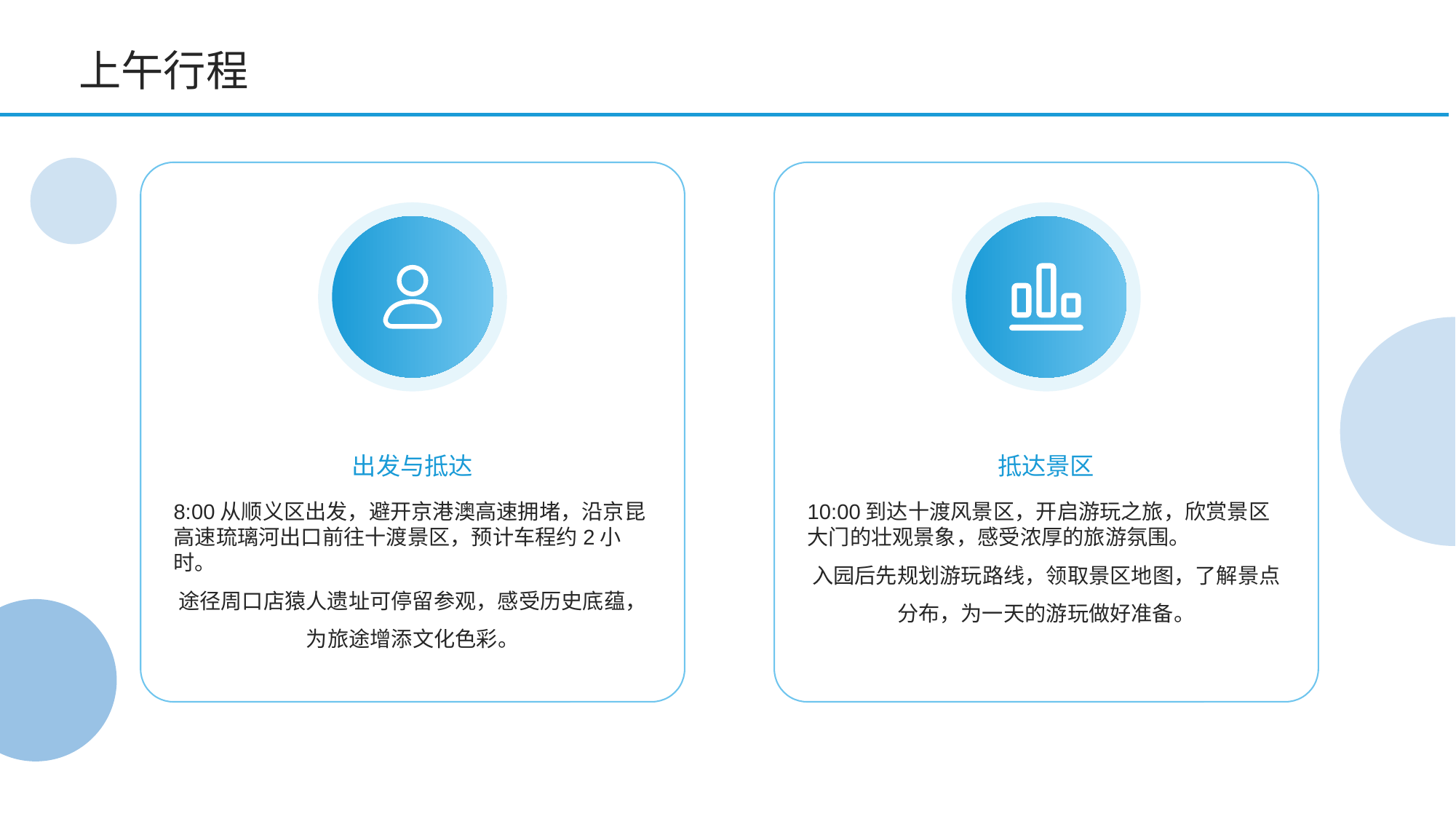

上午行程

出发与抵达
抵达景区
8:00从顺义区出发，避开京港澳高速拥堵，沿京昆高速琉璃河出口前往十渡景区，预计车程约2小时。
途径周口店猿人遗址可停留参观，感受历史底蕴，为旅途增添文化色彩。
10:00到达十渡风景区，开启游玩之旅，欣赏景区大门的壮观景象，感受浓厚的旅游氛围。
入园后先规划游玩路线，领取景区地图，了解景点分布，为一天的游玩做好准备。